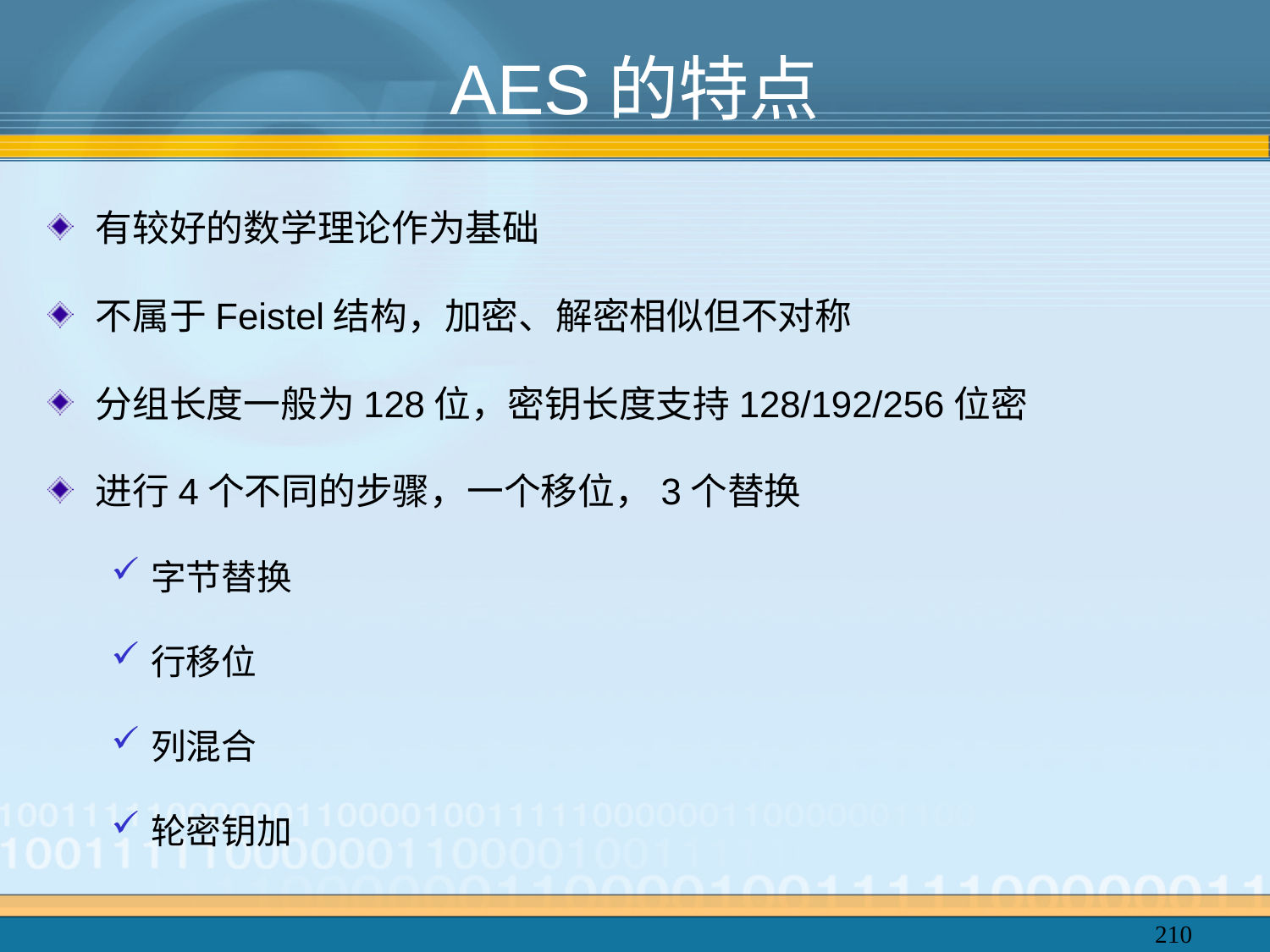

# AES的特点
有较好的数学理论作为基础
不属于Feistel结构，加密、解密相似但不对称
分组长度一般为128位，密钥长度支持128/192/256位密
进行4个不同的步骤，一个移位，3个替换
字节替换
行移位
列混合
轮密钥加
210